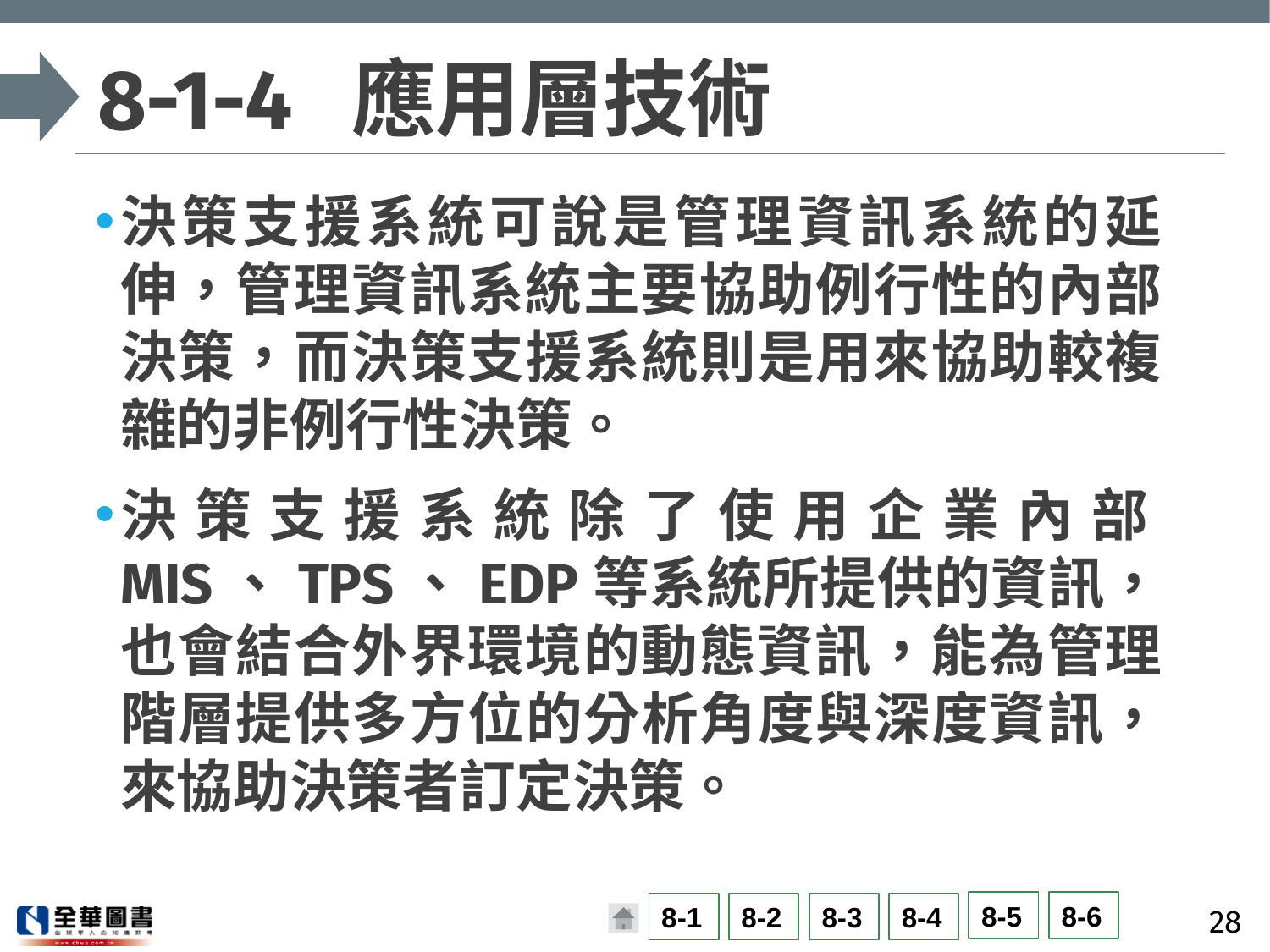

# 8-1-4	應用層技術
決策支援系統可說是管理資訊系統的延伸，管理資訊系統主要協助例行性的內部決策，而決策支援系統則是用來協助較複雜的非例行性決策。
決策支援系統除了使用企業內部MIS、TPS、EDP等系統所提供的資訊，也會結合外界環境的動態資訊，能為管理階層提供多方位的分析角度與深度資訊，來協助決策者訂定決策。
28